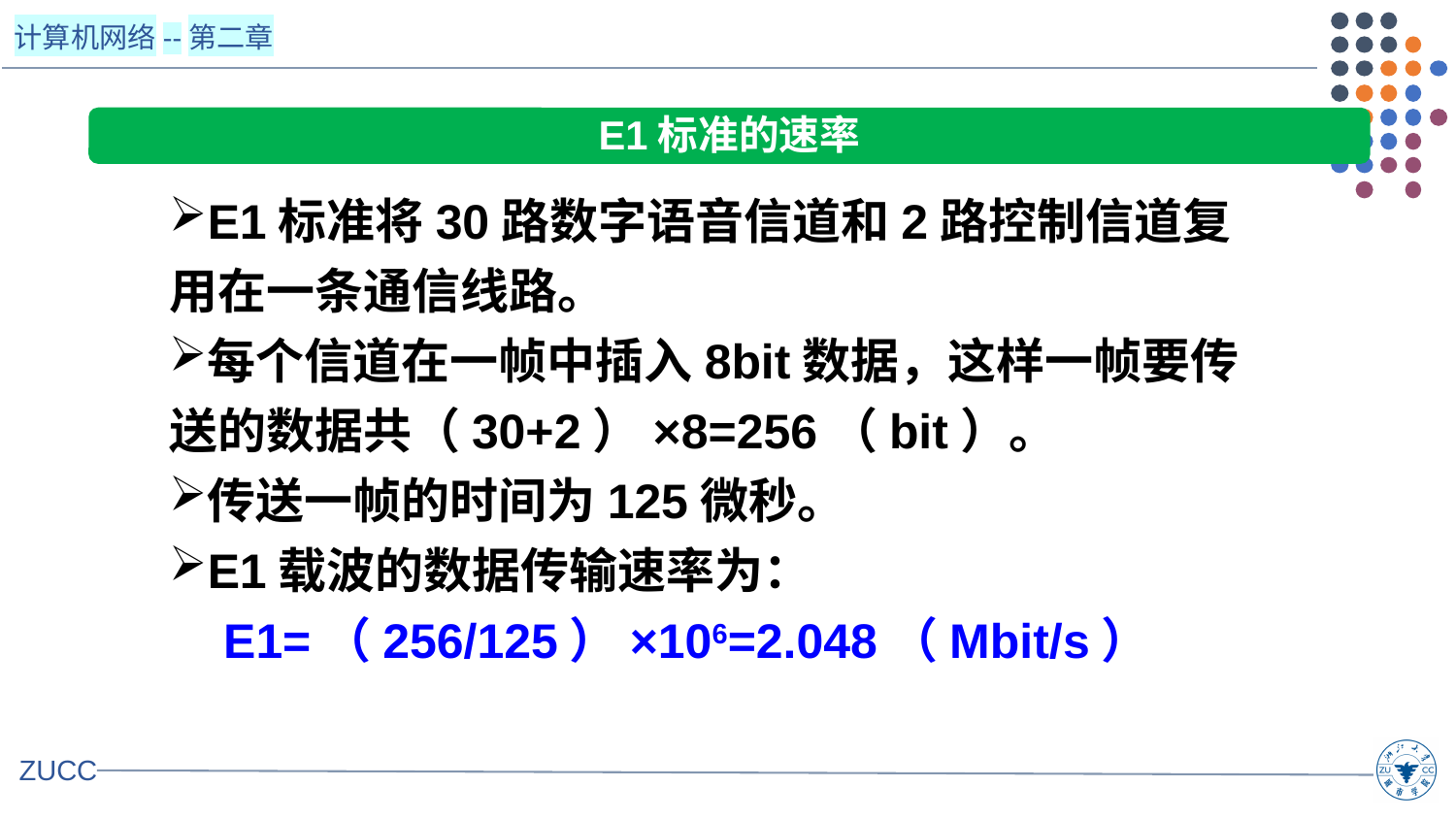

E1标准的速率

E1标准将30路数字语音信道和2路控制信道复用在一条通信线路。
每个信道在一帧中插入8bit数据，这样一帧要传送的数据共（30+2）×8=256（bit）。
传送一帧的时间为125微秒。
E1载波的数据传输速率为：
    E1=（256/125）×106=2.048（Mbit/s）